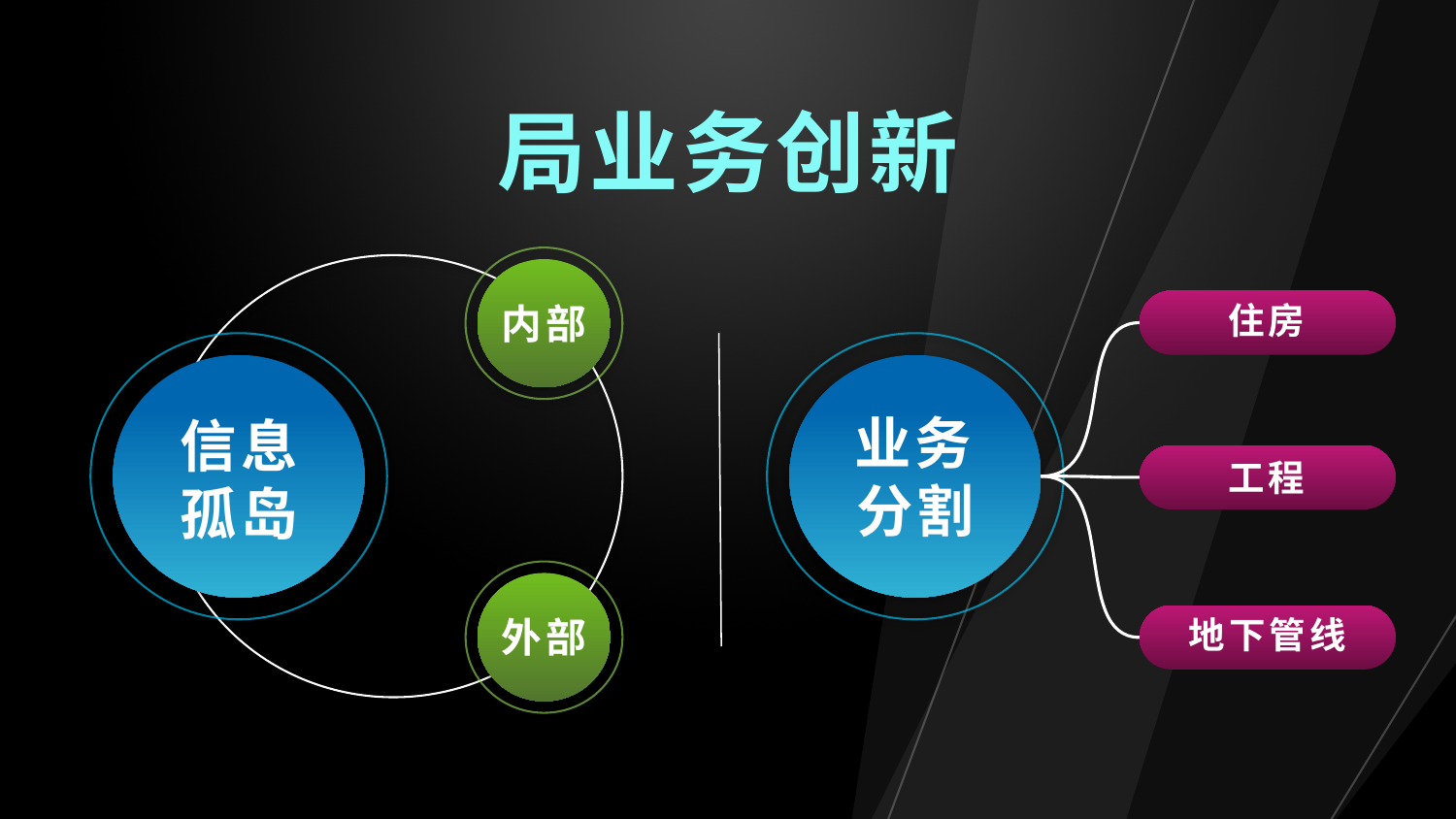

局业务创新

住房
内部

业务分割
信息
孤岛

工程

外部

地下管线